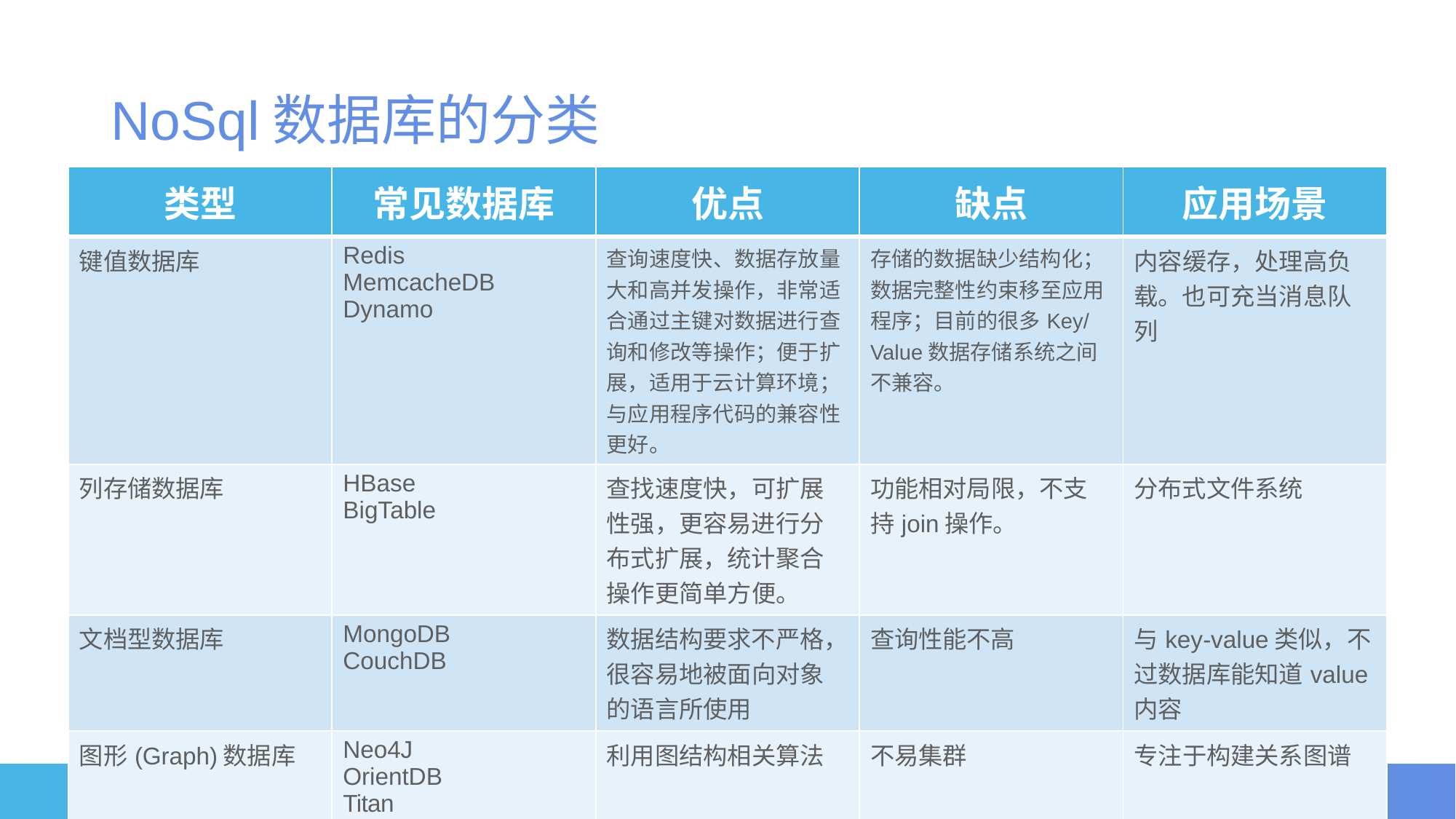

NoSql数据库的分类
| 类型 | 常见数据库 | 优点 | 缺点 | 应用场景 |
| --- | --- | --- | --- | --- |
| 键值数据库 | Redis MemcacheDB Dynamo | 查询速度快、数据存放量大和高并发操作，非常适合通过主键对数据进行查询和修改等操作；便于扩展，适用于云计算环境；与应用程序代码的兼容性更好。 | 存储的数据缺少结构化；数据完整性约束移至应用程序；目前的很多Key/ Value数据存储系统之间不兼容。 | 内容缓存，处理高负载。也可充当消息队列 |
| 列存储数据库 | HBase BigTable | 查找速度快，可扩展性强，更容易进行分布式扩展，统计聚合操作更简单方便。 | 功能相对局限，不支持join操作。 | 分布式文件系统 |
| 文档型数据库 | MongoDB CouchDB | 数据结构要求不严格，很容易地被面向对象的语言所使用 | 查询性能不高 | 与key-value类似，不过数据库能知道value内容 |
| 图形(Graph)数据库 | Neo4J OrientDB Titan | 利用图结构相关算法 | 不易集群 | 专注于构建关系图谱 |